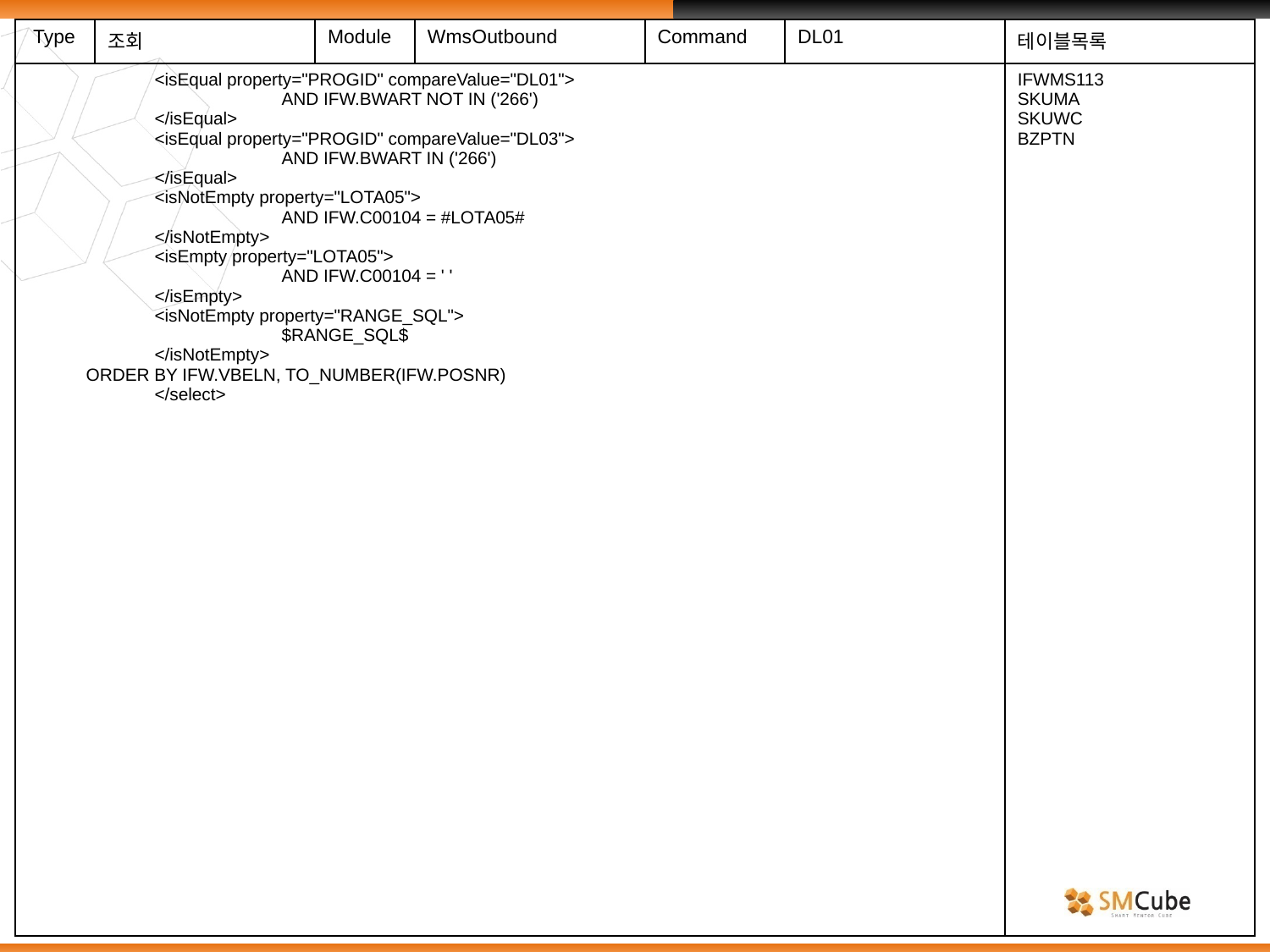

| Type | 조회 | Module | WmsOutbound | Command | DL01 | 테이블목록 |
| --- | --- | --- | --- | --- | --- | --- |
| <isEqual property="PROGID" compareValue="DL01"> AND IFW.BWART NOT IN ('266') </isEqual> <isEqual property="PROGID" compareValue="DL03"> AND IFW.BWART IN ('266') </isEqual> <isNotEmpty property="LOTA05"> AND IFW.C00104 = #LOTA05# </isNotEmpty> <isEmpty property="LOTA05"> AND IFW.C00104 = ' ' </isEmpty> <isNotEmpty property="RANGE\_SQL"> $RANGE\_SQL$ </isNotEmpty> ORDER BY IFW.VBELN, TO\_NUMBER(IFW.POSNR) </select> |  |  |  |  |  | IFWMS113 SKUMA SKUWC BZPTN |